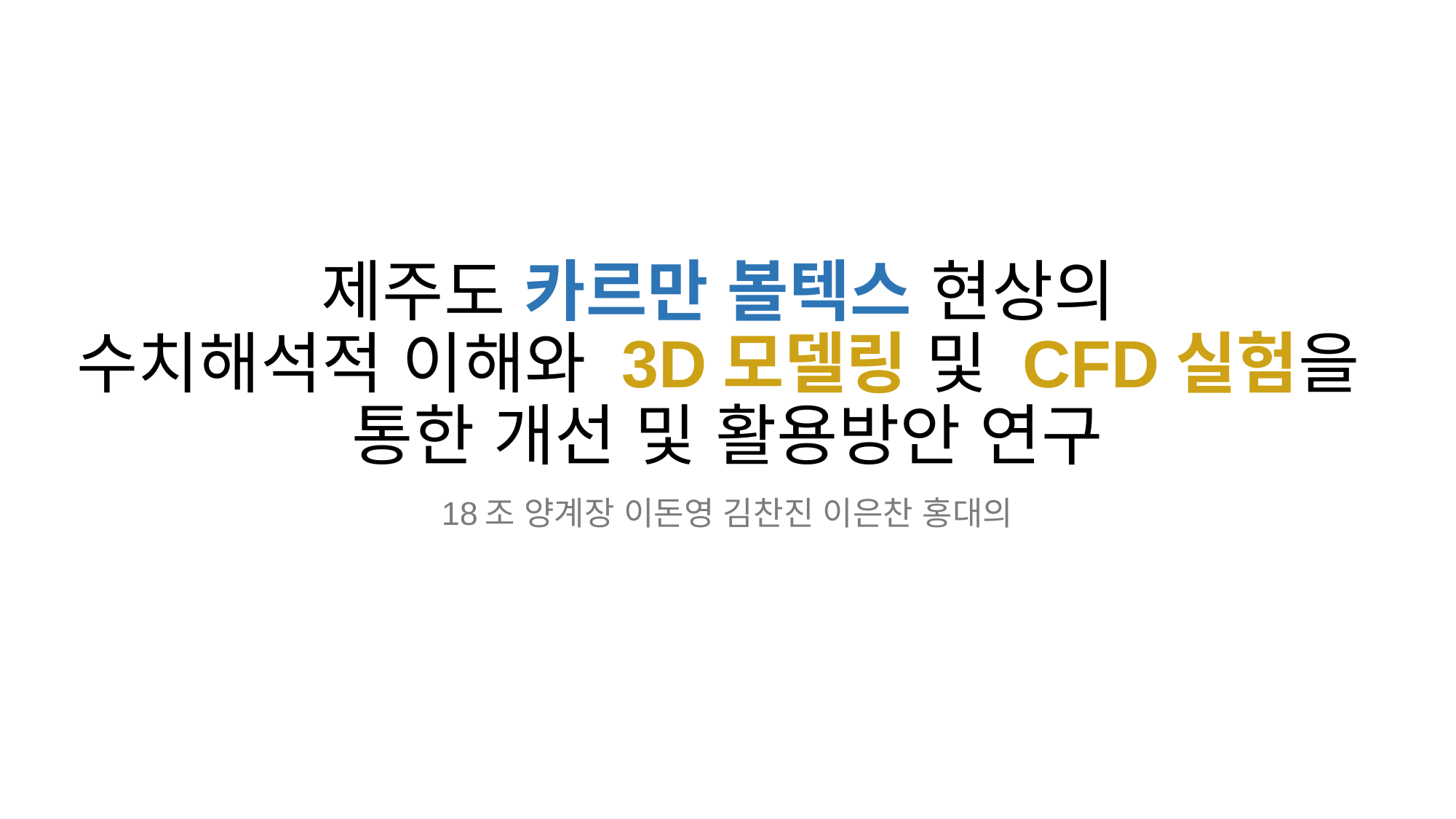

# 제주도 카르만 볼텍스 현상의 수치해석적 이해와 3D모델링 및 CFD실험을 통한 개선 및 활용방안 연구
18조 양계장 이돈영 김찬진 이은찬 홍대의